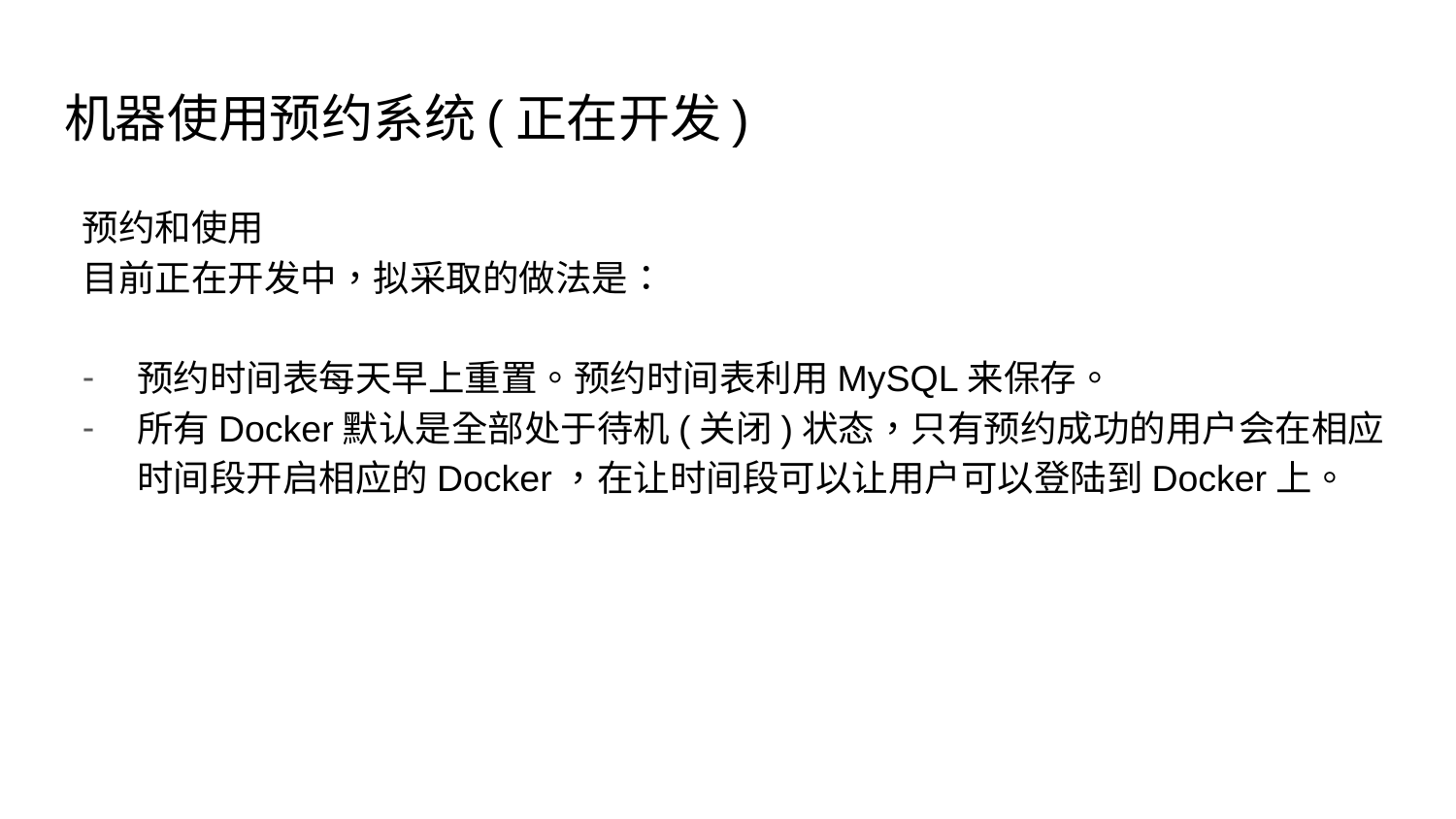

# 机器使用预约系统(正在开发)
预约和使用
目前正在开发中，拟采取的做法是：

预约时间表每天早上重置。预约时间表利用MySQL来保存。
所有Docker默认是全部处于待机(关闭)状态，只有预约成功的用户会在相应时间段开启相应的Docker，在让时间段可以让用户可以登陆到Docker上。